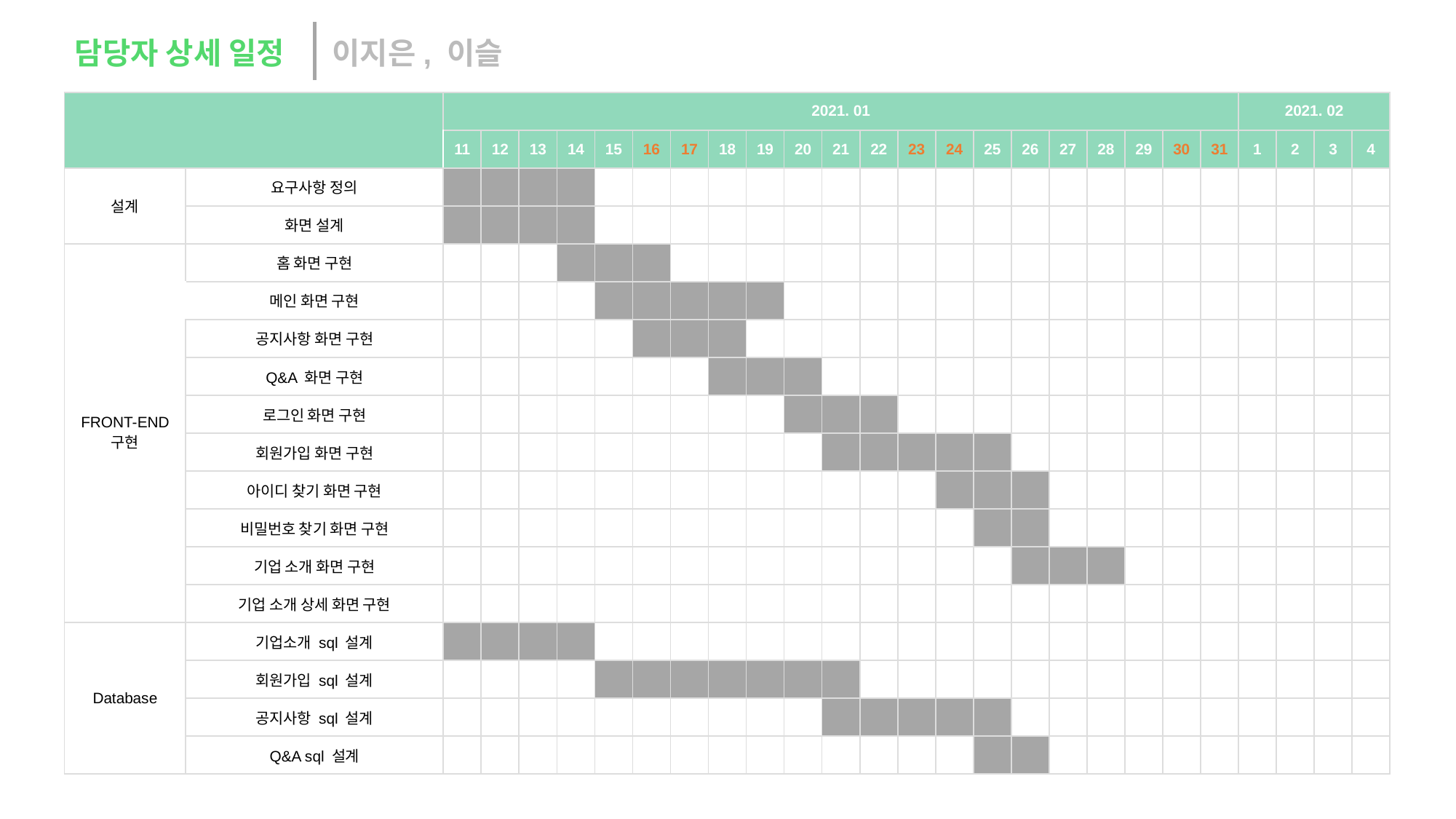

담당자 상세 일정
이지은, 이슬
|  |  | 2021. 01 |  |  |  |  |  |  |  |  |  |  |  |  |  |  |  |  |  |  |  |  | 2021. 02 |  |  |  |
| --- | --- | --- | --- | --- | --- | --- | --- | --- | --- | --- | --- | --- | --- | --- | --- | --- | --- | --- | --- | --- | --- | --- | --- | --- | --- | --- |
|  |  | 11 | 12 | 13 | 14 | 15 | 16 | 17 | 18 | 19 | 20 | 21 | 22 | 23 | 24 | 25 | 26 | 27 | 28 | 29 | 30 | 31 | 1 | 2 | 3 | 4 |
| 설계 | 요구사항 정의 |  |  |  |  |  |  |  |  |  |  |  |  |  |  |  |  |  |  |  |  |  |  |  |  |  |
|  | 화면 설계 |  |  |  |  |  |  |  |  |  |  |  |  |  |  |  |  |  |  |  |  |  |  |  |  |  |
| FRONT-END 구현 | 홈 화면 구현 |  |  |  |  |  |  |  |  |  |  |  |  |  |  |  |  |  |  |  |  |  |  |  |  |  |
|  | 메인 화면 구현 |  |  |  |  |  |  |  |  |  |  |  |  |  |  |  |  |  |  |  |  |  |  |  |  |  |
|  | 공지사항 화면 구현 |  |  |  |  |  |  |  |  |  |  |  |  |  |  |  |  |  |  |  |  |  |  |  |  |  |
|  | Q&A 화면 구현 |  |  |  |  |  |  |  |  |  |  |  |  |  |  |  |  |  |  |  |  |  |  |  |  |  |
|  | 로그인 화면 구현 |  |  |  |  |  |  |  |  |  |  |  |  |  |  |  |  |  |  |  |  |  |  |  |  |  |
|  | 회원가입 화면 구현 |  |  |  |  |  |  |  |  |  |  |  |  |  |  |  |  |  |  |  |  |  |  |  |  |  |
|  | 아이디 찾기 화면 구현 |  |  |  |  |  |  |  |  |  |  |  |  |  |  |  |  |  |  |  |  |  |  |  |  |  |
|  | 비밀번호 찾기 화면 구현 |  |  |  |  |  |  |  |  |  |  |  |  |  |  |  |  |  |  |  |  |  |  |  |  |  |
|  | 기업 소개 화면 구현 |  |  |  |  |  |  |  |  |  |  |  |  |  |  |  |  |  |  |  |  |  |  |  |  |  |
|  | 기업 소개 상세 화면 구현 |  |  |  |  |  |  |  |  |  |  |  |  |  |  |  |  |  |  |  |  |  |  |  |  |  |
| Database | 기업소개 sql 설계 |  |  |  |  |  |  |  |  |  |  |  |  |  |  |  |  |  |  |  |  |  |  |  |  |  |
|  | 회원가입 sql 설계 |  |  |  |  |  |  |  |  |  |  |  |  |  |  |  |  |  |  |  |  |  |  |  |  |  |
|  | 공지사항 sql 설계 |  |  |  |  |  |  |  |  |  |  |  |  |  |  |  |  |  |  |  |  |  |  |  |  |  |
|  | Q&A sql 설계 |  |  |  |  |  |  |  |  |  |  |  |  |  |  |  |  |  |  |  |  |  |  |  |  |  |